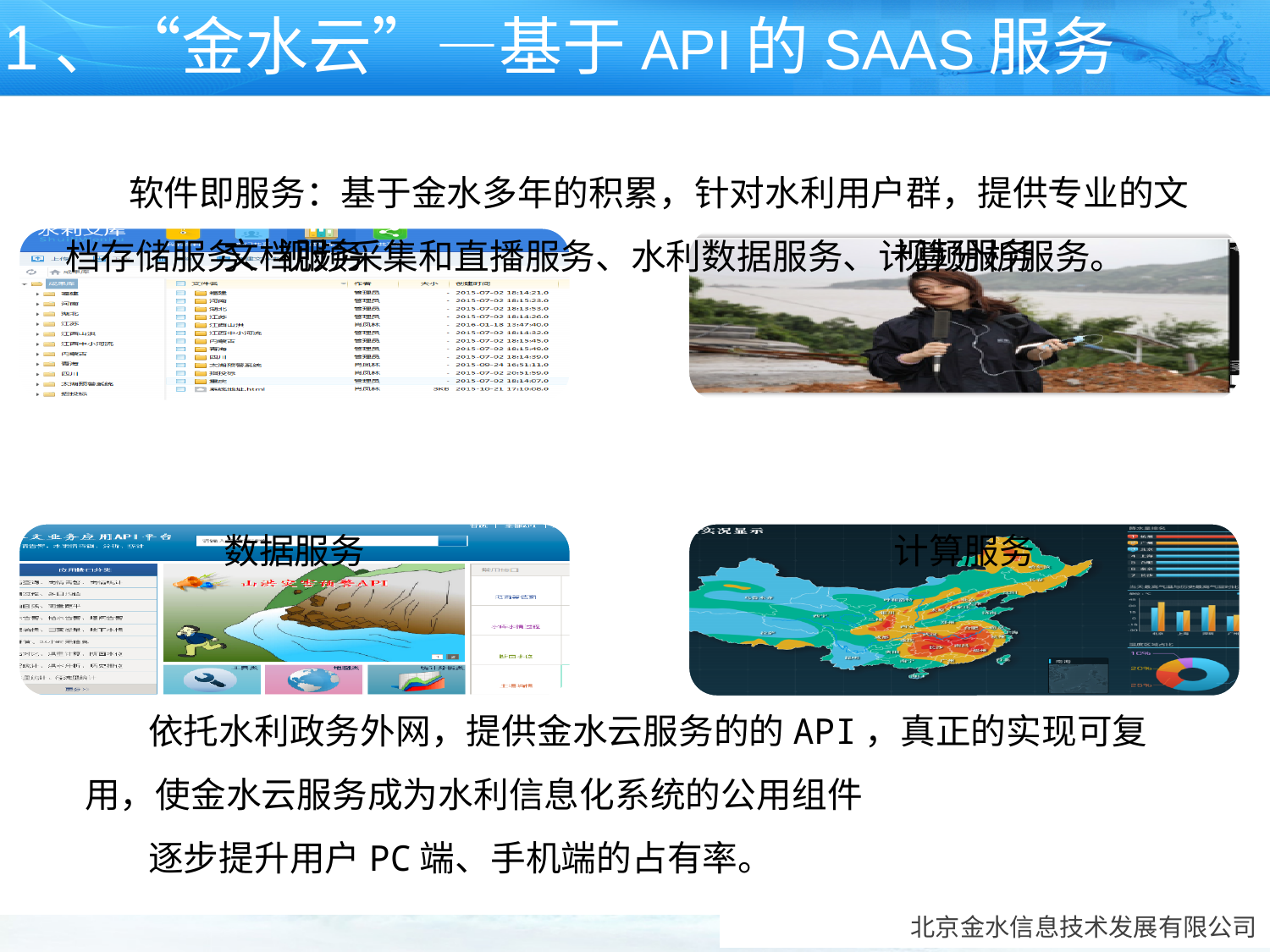

1、“金水云”—基于API的SAAS服务
软件即服务：基于金水多年的积累，针对水利用户群，提供专业的文档存储服务、视频采集和直播服务、水利数据服务、计算分析服务。

文档服务
数据服务
视频服务
计算服务
依托水利政务外网，提供金水云服务的的API，真正的实现可复用，使金水云服务成为水利信息化系统的公用组件
逐步提升用户PC端、手机端的占有率。